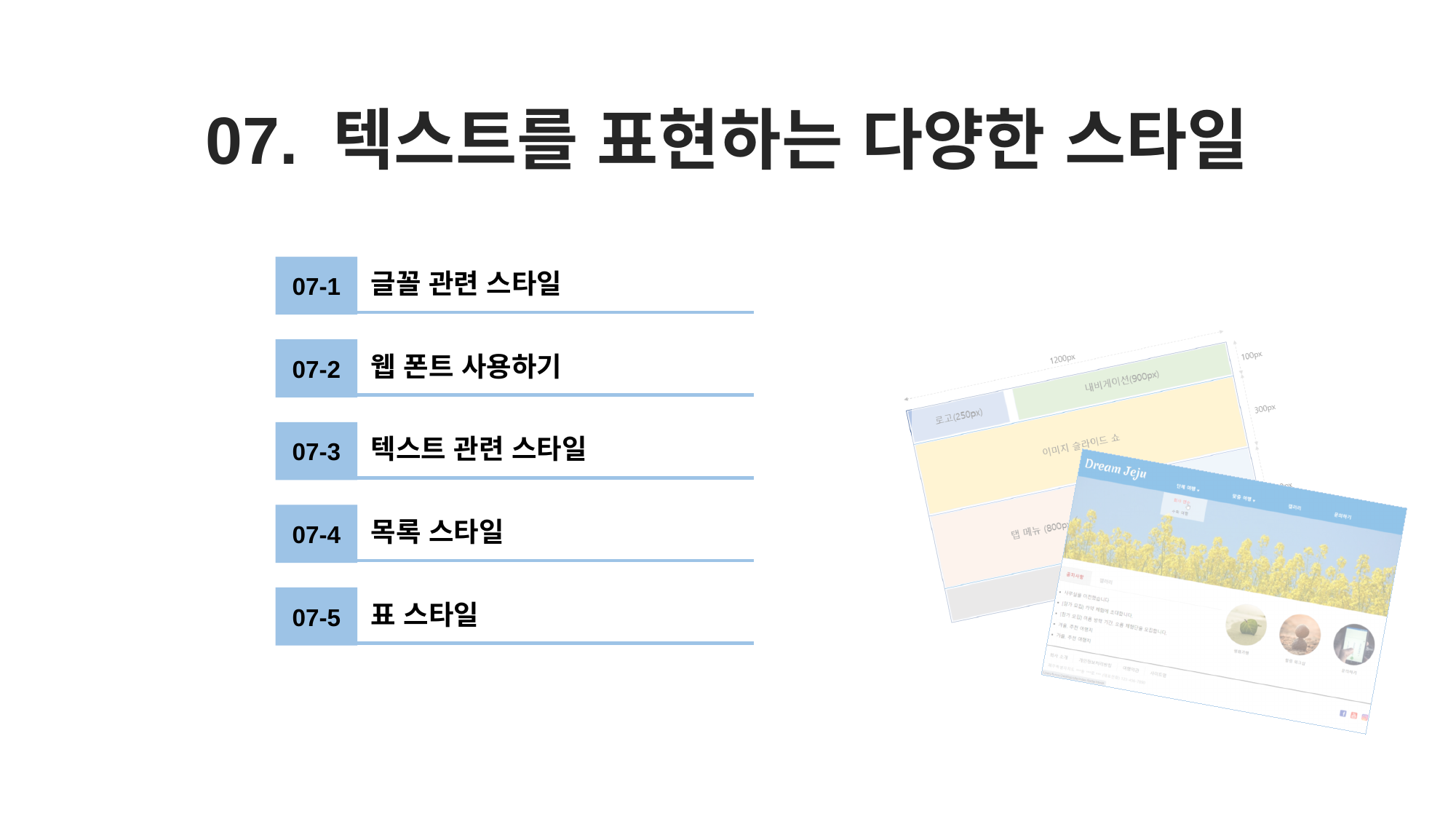

# 07. 텍스트를 표현하는 다양한 스타일
07-1
글꼴 관련 스타일
07-2
웹 폰트 사용하기
07-3
텍스트 관련 스타일
07-4
목록 스타일
07-5
표 스타일